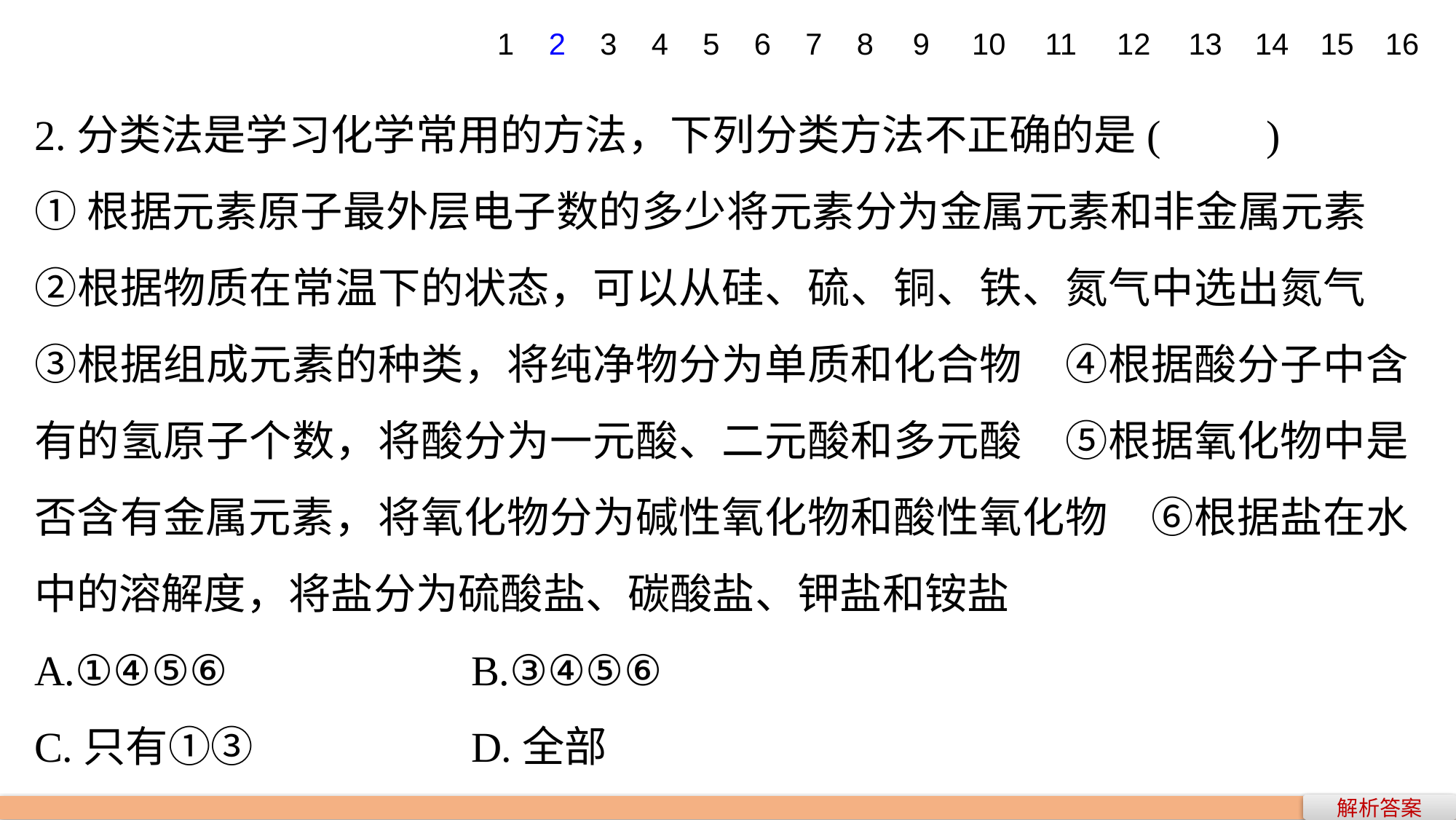

1
2
3
4
5
6
7
8
9
10
11
12
13
14
15
16
2.分类法是学习化学常用的方法，下列分类方法不正确的是(　　)
①根据元素原子最外层电子数的多少将元素分为金属元素和非金属元素　②根据物质在常温下的状态，可以从硅、硫、铜、铁、氮气中选出氮气　③根据组成元素的种类，将纯净物分为单质和化合物　④根据酸分子中含有的氢原子个数，将酸分为一元酸、二元酸和多元酸　⑤根据氧化物中是否含有金属元素，将氧化物分为碱性氧化物和酸性氧化物　⑥根据盐在水中的溶解度，将盐分为硫酸盐、碳酸盐、钾盐和铵盐
A.①④⑤⑥            		B.③④⑤⑥
C.只有①③  		D.全部
解析答案